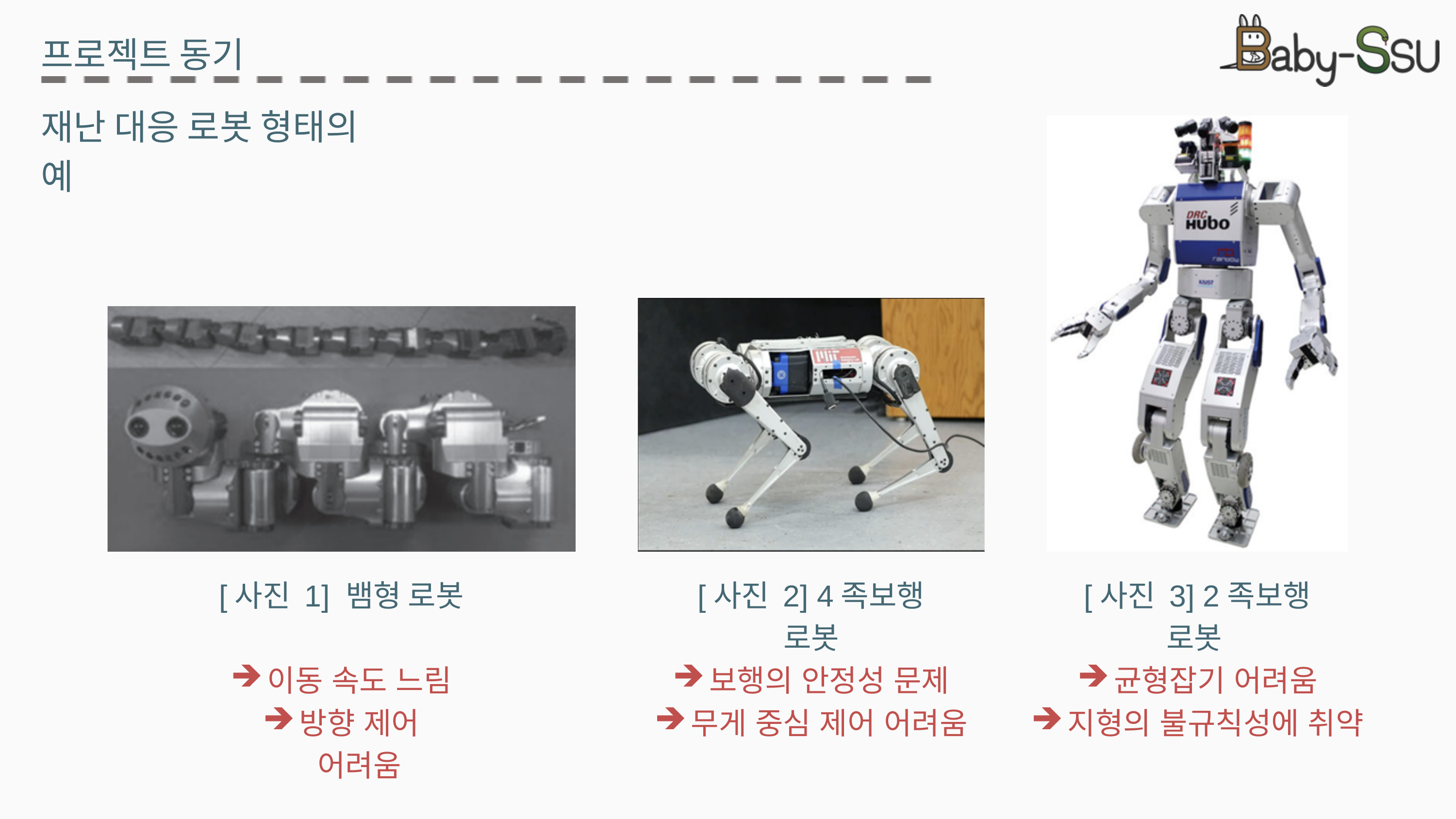

프로젝트 동기

재난 대응 로봇 형태의 예

[사진 1] 뱀형 로봇
[사진 2] 4족보행 로봇
[사진 3] 2족보행 로봇
이동 속도 느림
방향 제어 어려움
보행의 안정성 문제
무게 중심 제어 어려움
균형잡기 어려움
지형의 불규칙성에 취약